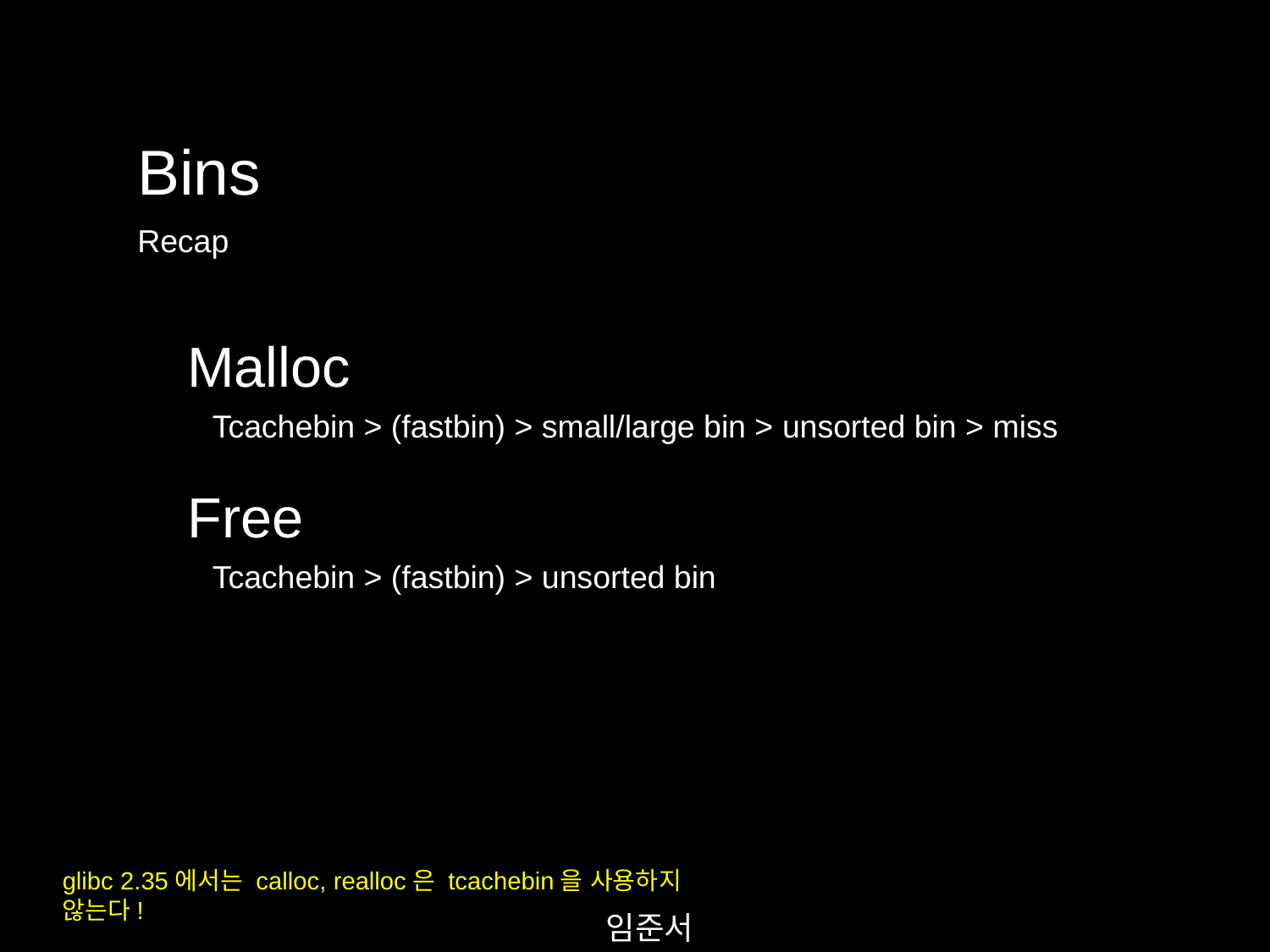

Bins
Recap
Malloc
Tcachebin > (fastbin) > small/large bin > unsorted bin > miss
Free
Tcachebin > (fastbin) > unsorted bin
glibc 2.35에서는 calloc, realloc은 tcachebin을 사용하지 않는다!

임준서